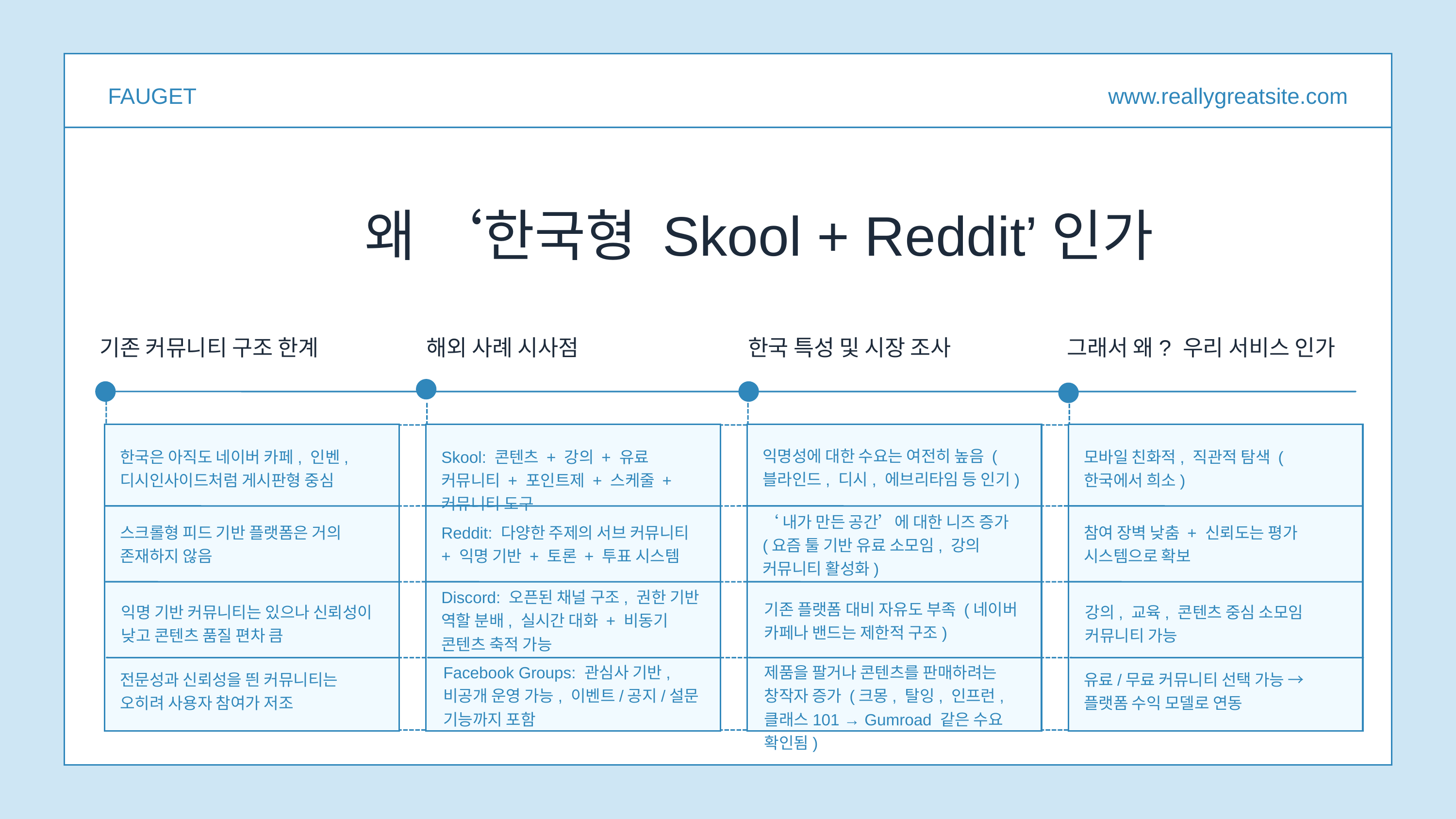

FAUGET
www.reallygreatsite.com

왜 ‘한국형 Skool + Reddit’인가
기존 커뮤니티 구조 한계
해외 사례 시사점
한국 특성 및 시장 조사
그래서 왜? 우리 서비스 인가

익명성에 대한 수요는 여전히 높음 (블라인드, 디시, 에브리타임 등 인기)
한국은 아직도 네이버 카페, 인벤, 디시인사이드처럼 게시판형 중심
Skool: 콘텐츠 + 강의 + 유료 커뮤니티 + 포인트제 + 스케줄 + 커뮤니티 도구
모바일 친화적, 직관적 탐색 (한국에서 희소)

‘내가 만든 공간’에 대한 니즈 증가 (요즘 툴 기반 유료 소모임, 강의 커뮤니티 활성화)
스크롤형 피드 기반 플랫폼은 거의 존재하지 않음
Reddit: 다양한 주제의 서브 커뮤니티 + 익명 기반 + 토론 + 투표 시스템
참여 장벽 낮춤 + 신뢰도는 평가 시스템으로 확보

Discord: 오픈된 채널 구조, 권한 기반 역할 분배, 실시간 대화 + 비동기 콘텐츠 축적 가능
기존 플랫폼 대비 자유도 부족 (네이버 카페나 밴드는 제한적 구조)
익명 기반 커뮤니티는 있으나 신뢰성이 낮고 콘텐츠 품질 편차 큼
강의, 교육, 콘텐츠 중심 소모임 커뮤니티 가능

Facebook Groups: 관심사 기반, 비공개 운영 가능, 이벤트/공지/설문 기능까지 포함
제품을 팔거나 콘텐츠를 판매하려는 창작자 증가 (크몽, 탈잉, 인프런, 클래스101 → Gumroad 같은 수요 확인됨)
전문성과 신뢰성을 띈 커뮤니티는 오히려 사용자 참여가 저조
유료/무료 커뮤니티 선택 가능 → 플랫폼 수익 모델로 연동